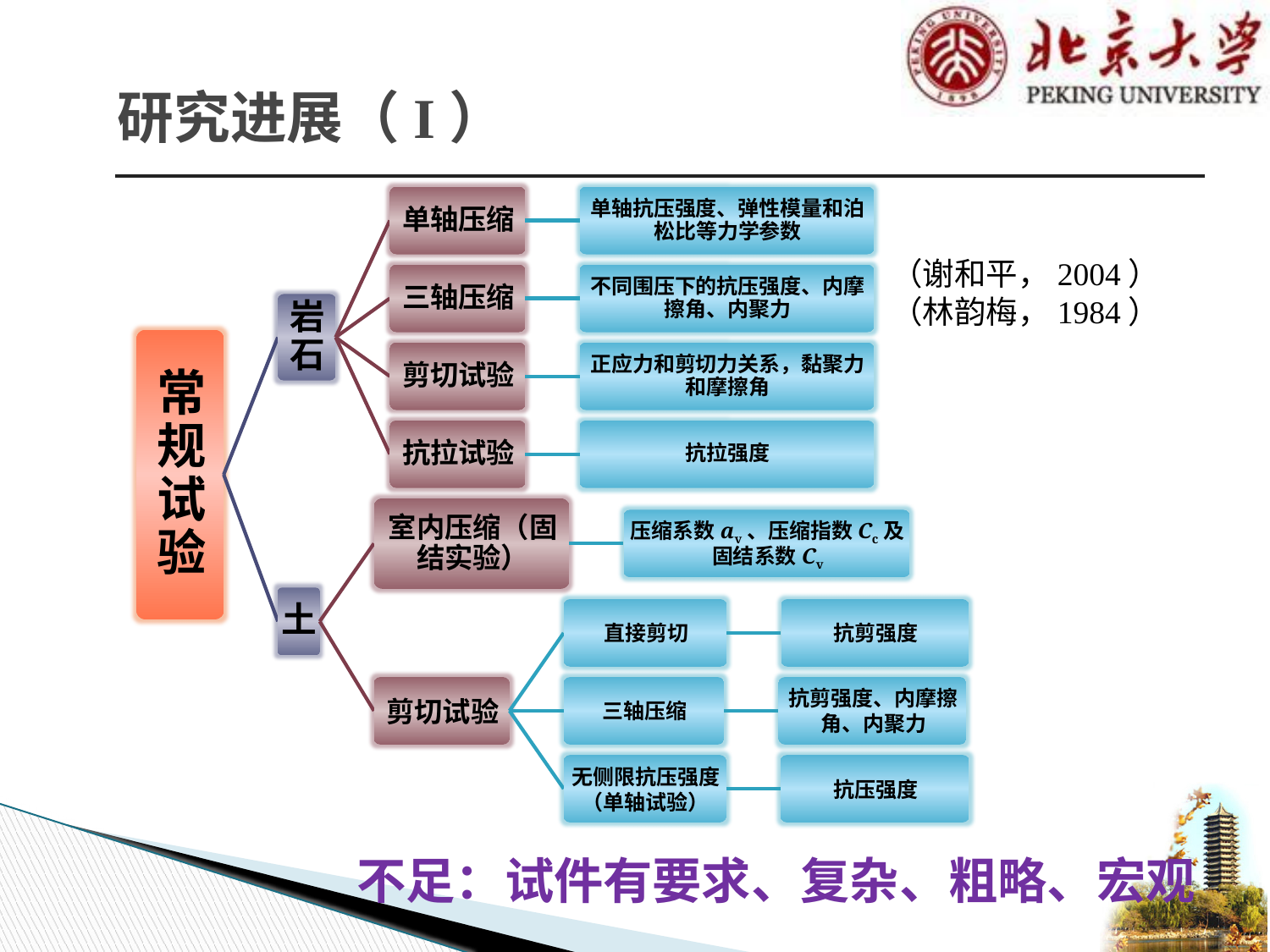

# 研究进展（I）
常规试验

岩石

单轴压缩

单轴抗压强度、弹性模量和泊松比等力学参数

三轴压缩

不同围压下的抗压强度、内摩擦角、内聚力

剪切试验

正应力和剪切力关系，黏聚力和摩擦角

抗拉试验

抗拉强度

土

室内压缩（固结实验）

压缩系数av、压缩指数Cc及固结系数Cv

剪切试验

直接剪切

抗剪强度

三轴压缩

抗剪强度、内摩擦角、内聚力

无侧限抗压强度（单轴试验）

抗压强度
（谢和平，2004）
（林韵梅，1984）
不足：试件有要求、复杂、粗略、宏观